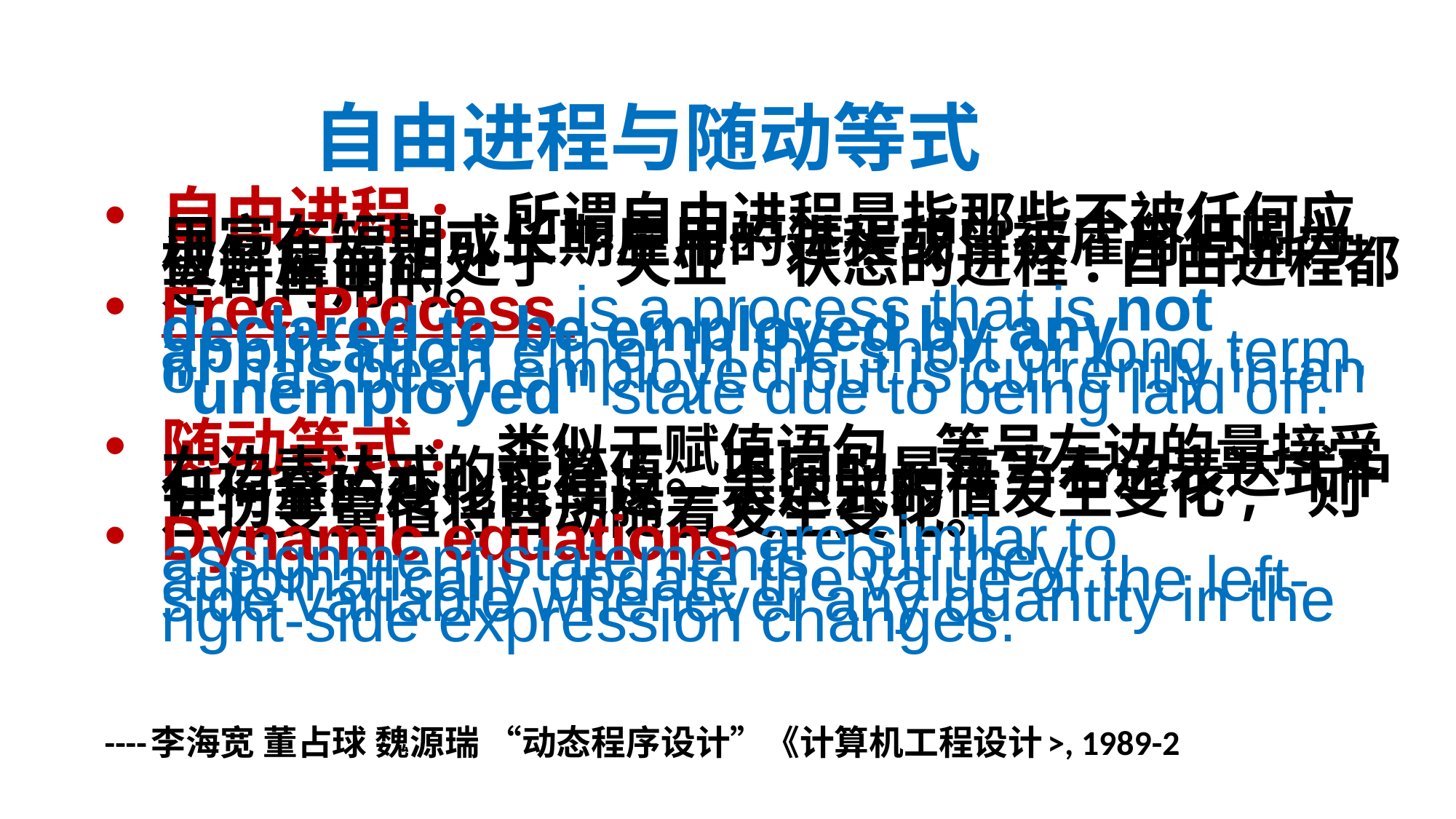

# 自由进程与随动等式

自由进程: 所谓自由进程是指那些不被任何应用宣布短期或长期雇用的进程或曾被雇用但因为被解雇而正处于“失业”状态的进程.自由进程都是可再用的。
Free Process is a process that is not declared to be employed by any application either in the short or long term, or has been employed but is currently in an "unemployed" state due to being laid off.

随动等式: 类似于赋值语句,等号左边的量接受右边表达式的计算值。不同的是每当右边表达式中任何量的变化能使这一表达式的值发生变化, 则左边变量值将自动随着发生变化。
Dynamic equations are similar to assignment statements, but they automatically update the value of the left-side variable whenever any quantity in the right-side expression changes.

----李海宽 董占球 魏源瑞 “动态程序设计”《计算机工程设计>, 1989-2